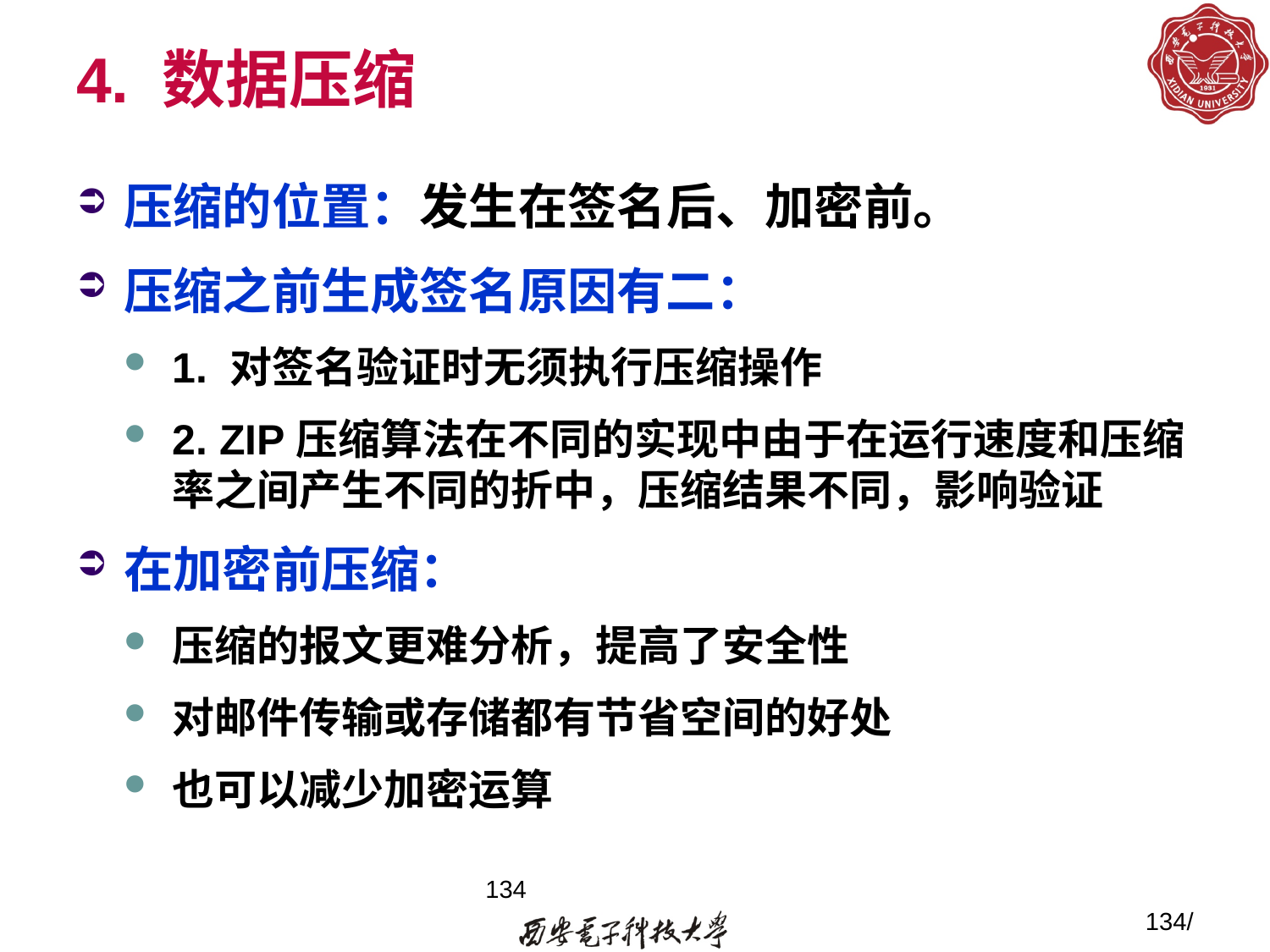

4. 数据压缩
压缩的位置：发生在签名后、加密前。
压缩之前生成签名原因有二：
1. 对签名验证时无须执行压缩操作
2. ZIP压缩算法在不同的实现中由于在运行速度和压缩率之间产生不同的折中，压缩结果不同，影响验证
在加密前压缩：
压缩的报文更难分析，提高了安全性
对邮件传输或存储都有节省空间的好处
也可以减少加密运算
 134
134/